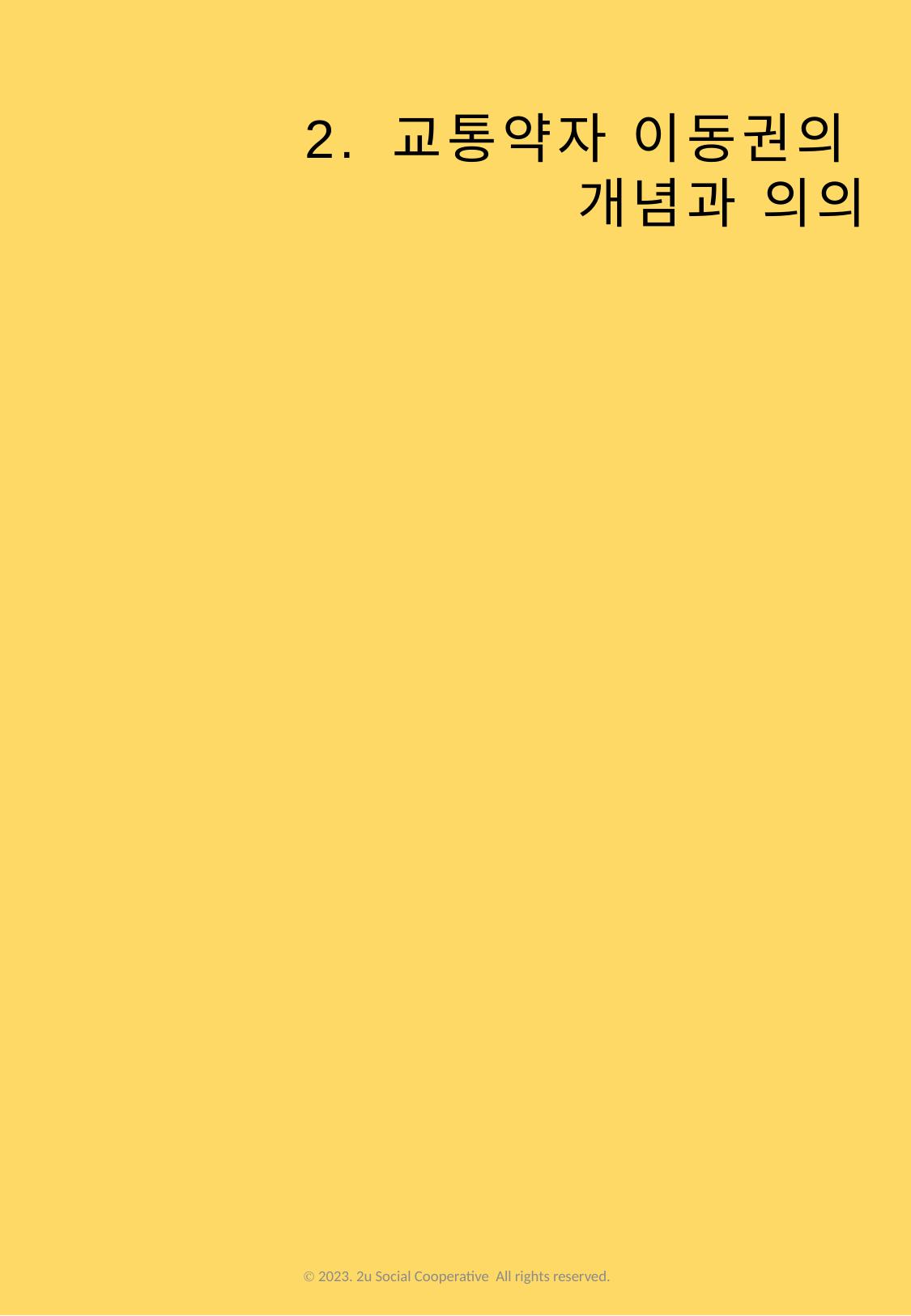

2. 교통약자 이동권의
개념과 의의
Ⓒ 2023. 2u Social Cooperative  All rights reserved.